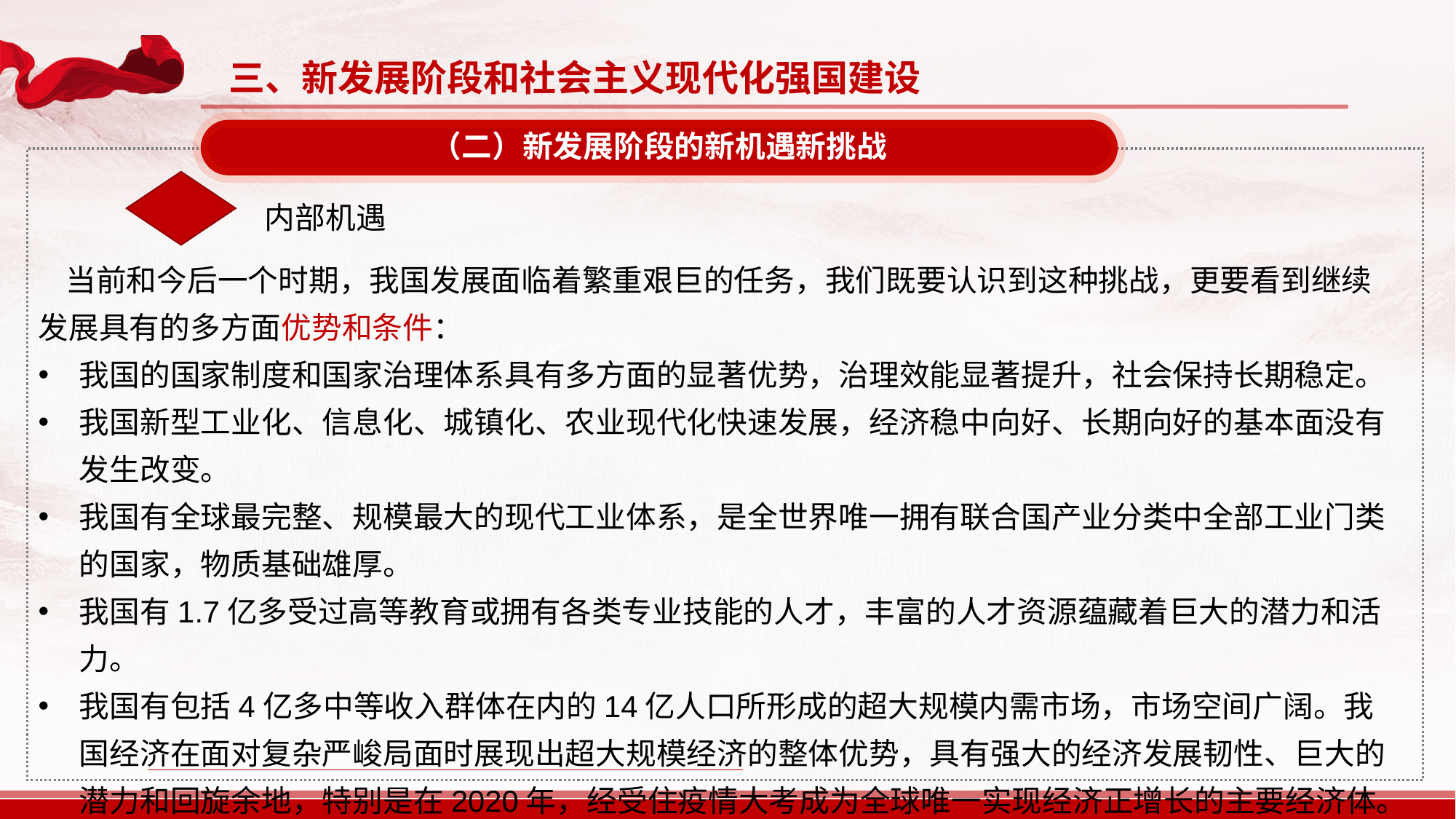

三、新发展阶段和社会主义现代化强国建设
（二）新发展阶段的新机遇新挑战

内部机遇
   当前和今后一个时期，我国发展面临着繁重艰巨的任务，我们既要认识到这种挑战，更要看到继续发展具有的多方面优势和条件：
我国的国家制度和国家治理体系具有多方面的显著优势，治理效能显著提升，社会保持长期稳定。
我国新型工业化、信息化、城镇化、农业现代化快速发展，经济稳中向好、长期向好的基本面没有发生改变。
我国有全球最完整、规模最大的现代工业体系，是全世界唯一拥有联合国产业分类中全部工业门类的国家，物质基础雄厚。
我国有1.7亿多受过高等教育或拥有各类专业技能的人才，丰富的人才资源蕴藏着巨大的潜力和活力。
我国有包括4亿多中等收入群体在内的14亿人口所形成的超大规模内需市场，市场空间广阔。我国经济在面对复杂严峻局面时展现出超大规模经济的整体优势，具有强大的经济发展韧性、巨大的潜力和回旋余地，特别是在2020年，经受住疫情大考成为全球唯一实现经济正增长的主要经济体。